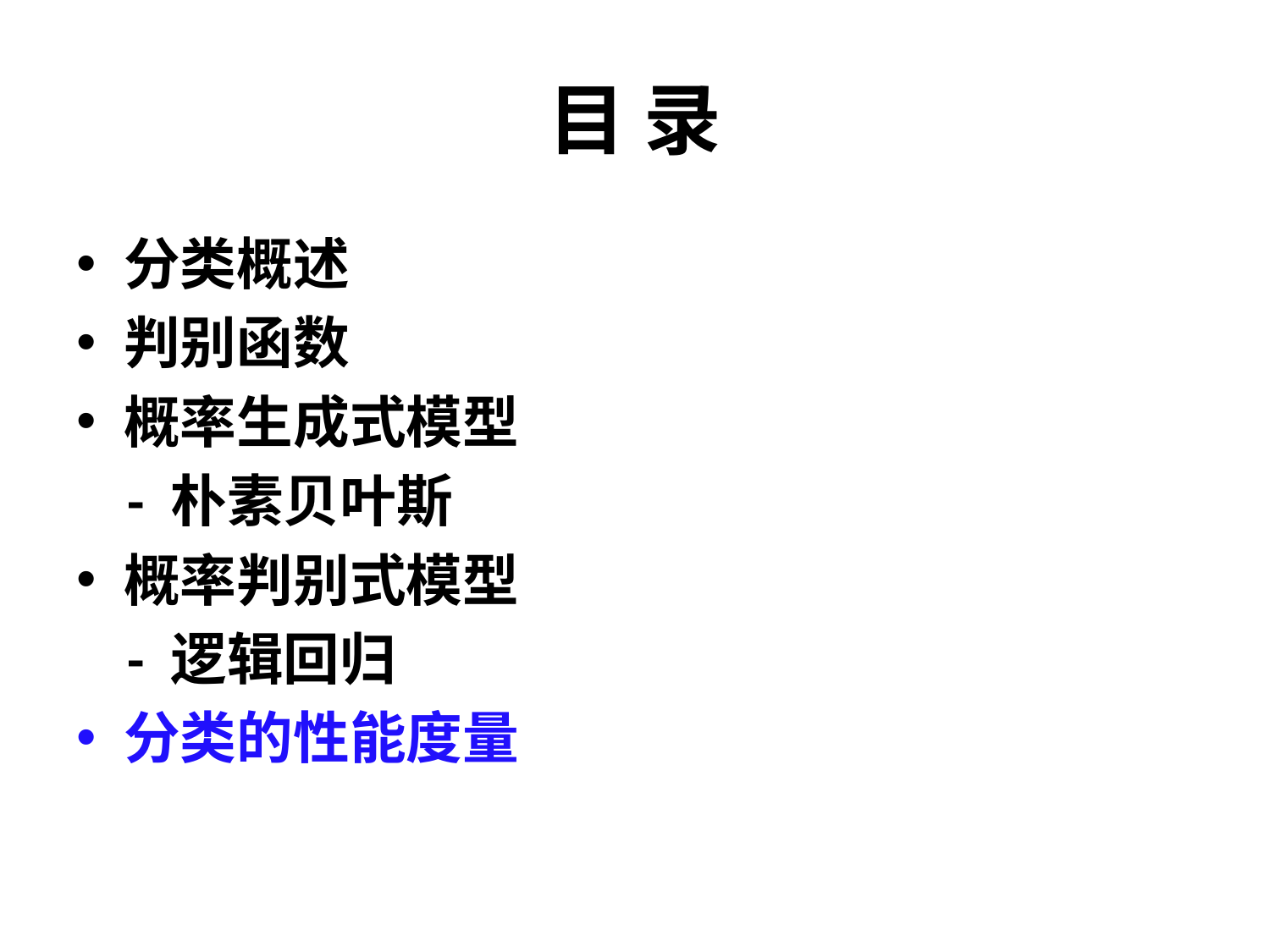

# 目 录
分类概述
判别函数
概率生成式模型
    - 朴素贝叶斯
概率判别式模型
    - 逻辑回归
分类的性能度量
58